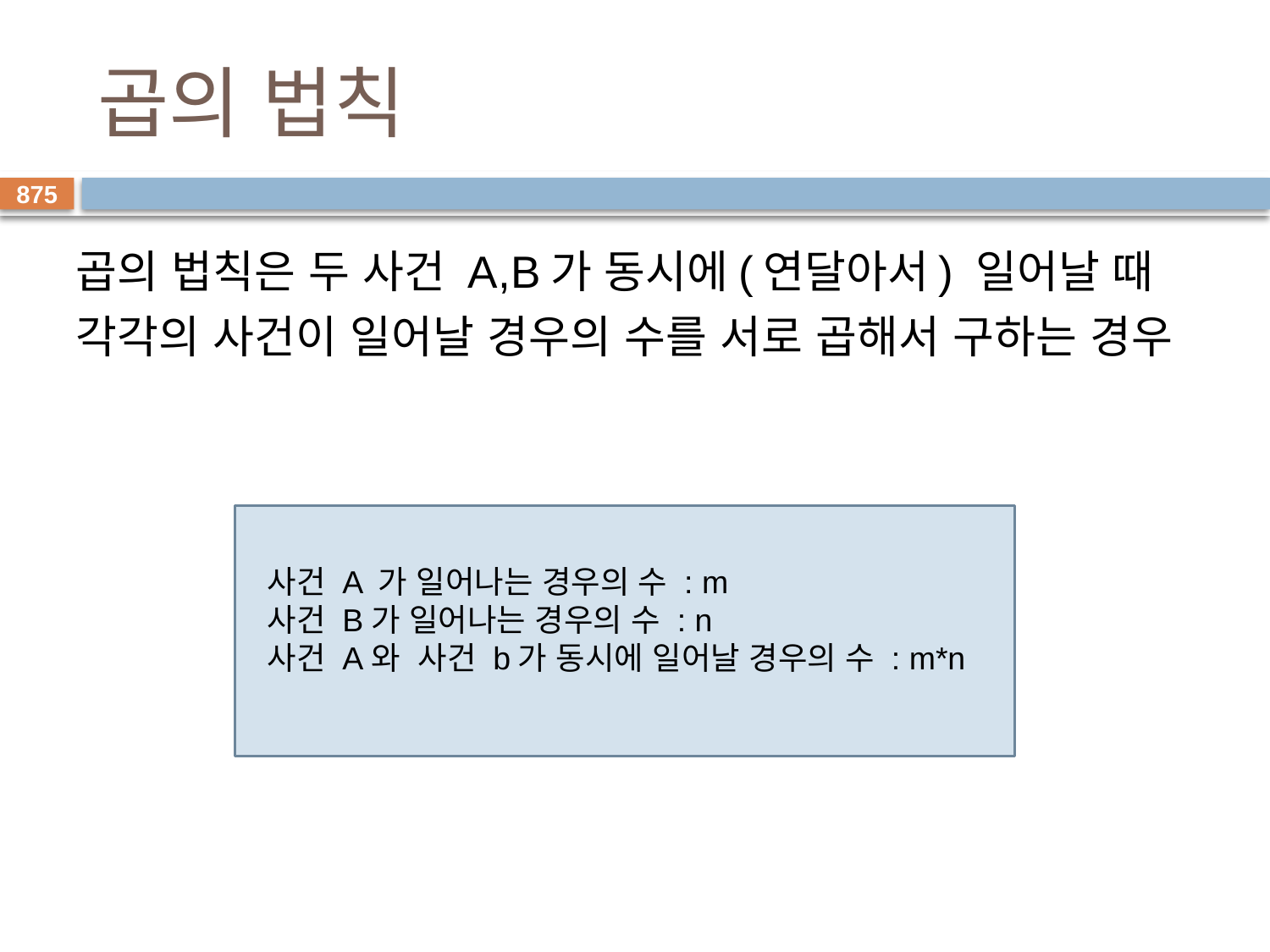

# 곱의 법칙
875
곱의 법칙은 두 사건 A,B가 동시에(연달아서) 일어날 때 각각의 사건이 일어날 경우의 수를 서로 곱해서 구하는 경우

사건 A 가 일어나는 경우의 수 : m
사건 B가 일어나는 경우의 수 : n
사건 A와  사건 b가 동시에 일어날 경우의 수 : m*n